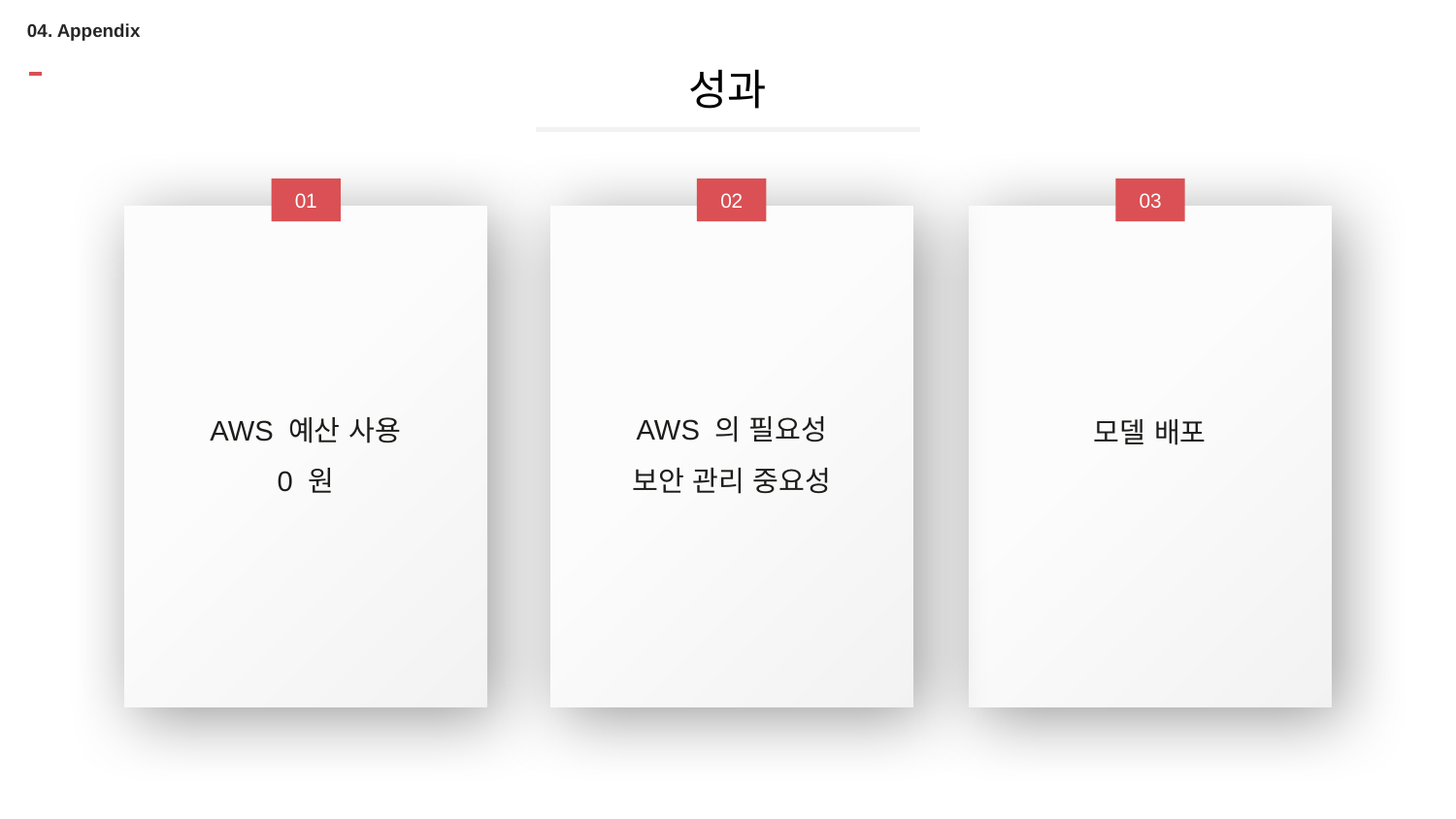

# 04. Appendix
성과
01
02
03

AWS 의 필요성
보안 관리 중요성

AWS 예산 사용
0 원

모델 배포